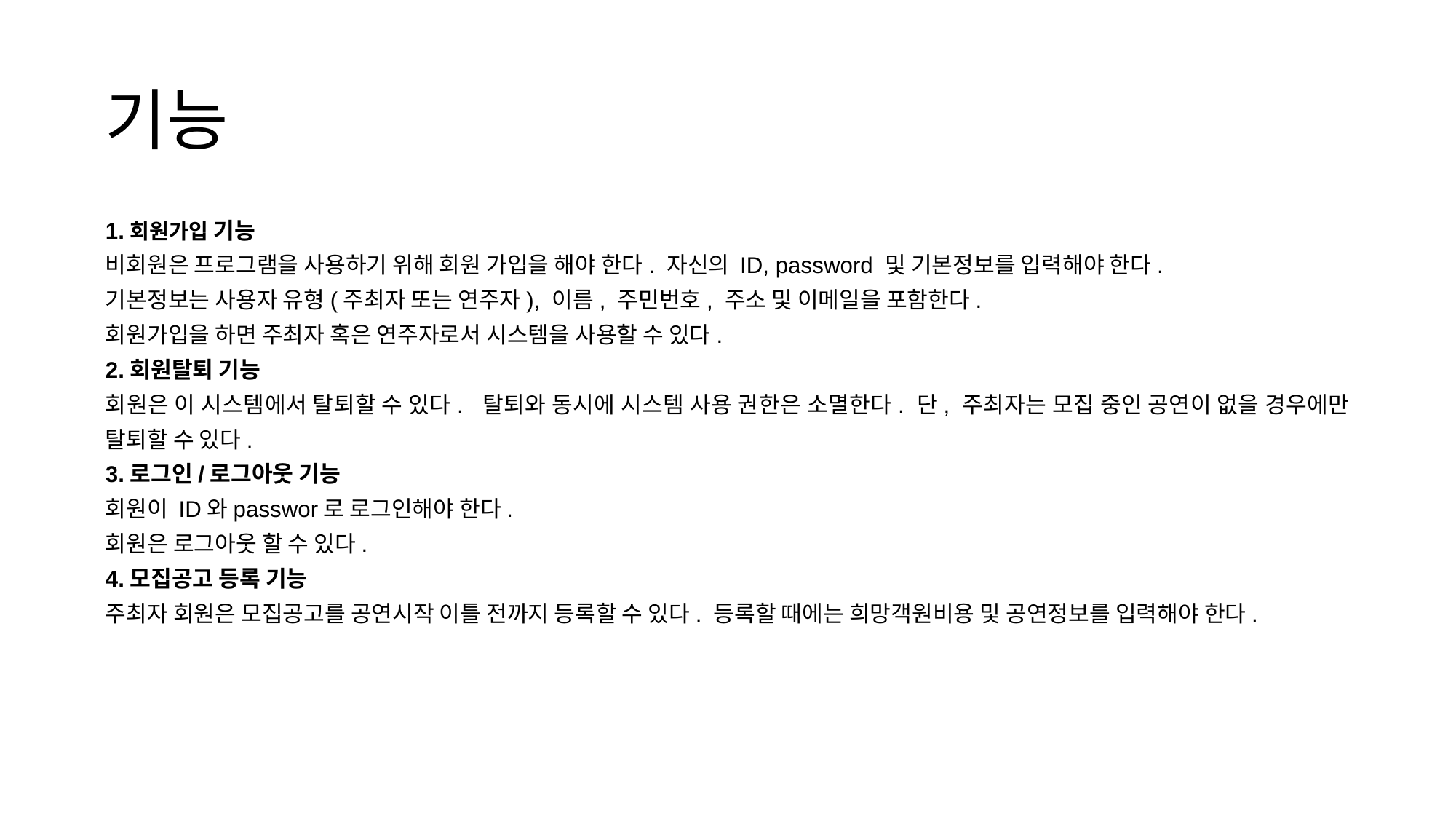

# 기능
1.회원가입 기능
비회원은 프로그램을 사용하기 위해 회원 가입을 해야 한다. 자신의 ID, password 및 기본정보를 입력해야 한다.
기본정보는 사용자 유형(주최자 또는 연주자), 이름, 주민번호, 주소 및 이메일을 포함한다.
회원가입을 하면 주최자 혹은 연주자로서 시스템을 사용할 수 있다.
2.회원탈퇴 기능
회원은 이 시스템에서 탈퇴할 수 있다.  탈퇴와 동시에 시스템 사용 권한은 소멸한다. 단, 주최자는 모집 중인 공연이 없을 경우에만 탈퇴할 수 있다.
3.로그인/로그아웃 기능
회원이 ID와passwor로 로그인해야 한다.
회원은 로그아웃 할 수 있다.
4.모집공고 등록 기능
주최자 회원은 모집공고를 공연시작 이틀 전까지 등록할 수 있다. 등록할 때에는 희망객원비용 및 공연정보를 입력해야 한다.